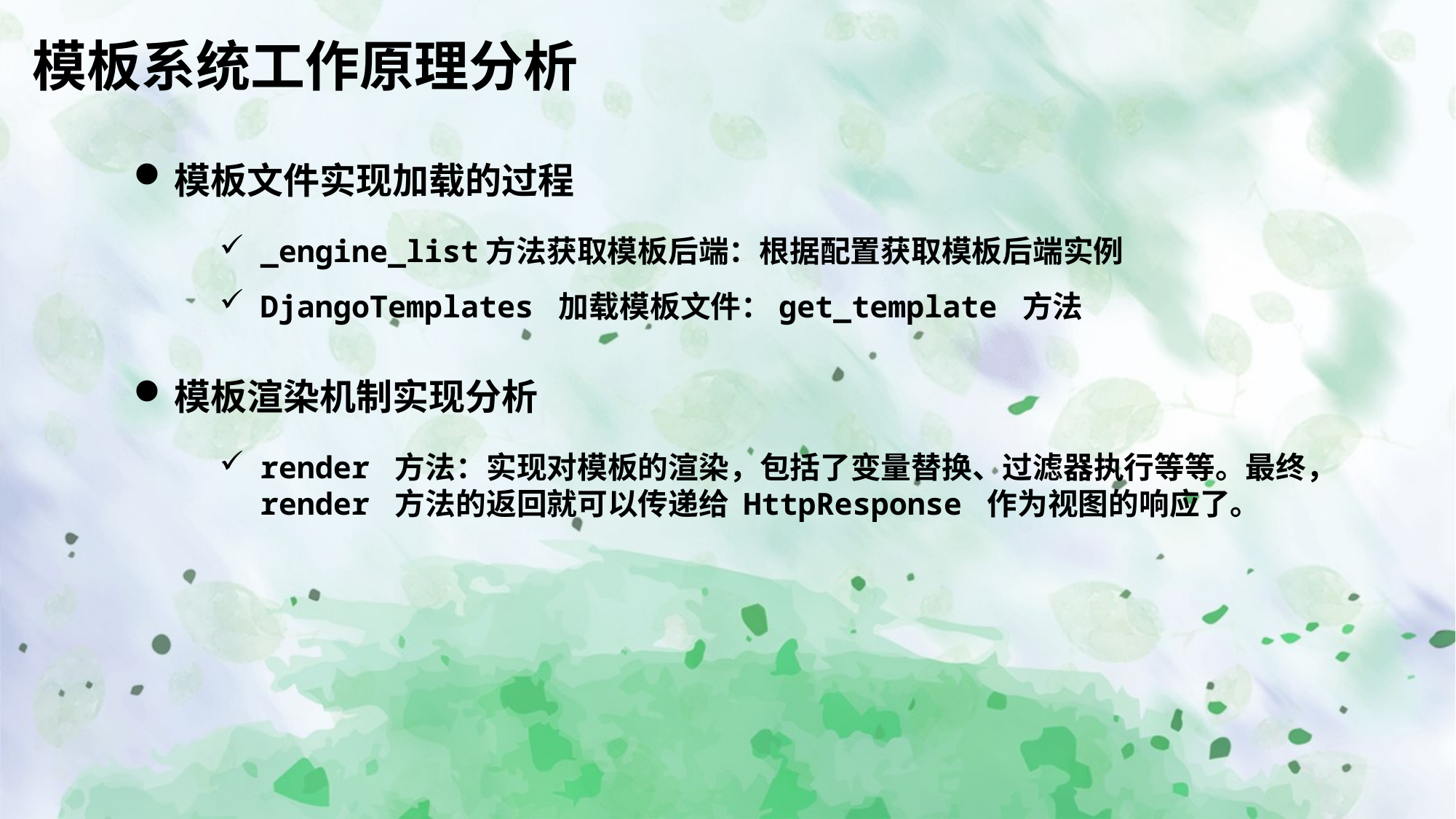

模板系统工作原理分析
模板文件实现加载的过程
_engine_list方法获取模板后端：根据配置获取模板后端实例
DjangoTemplates 加载模板文件：get_template 方法
模板渲染机制实现分析
render 方法：实现对模板的渲染，包括了变量替换、过滤器执行等等。最终，render 方法的返回就可以传递给 HttpResponse 作为视图的响应了。